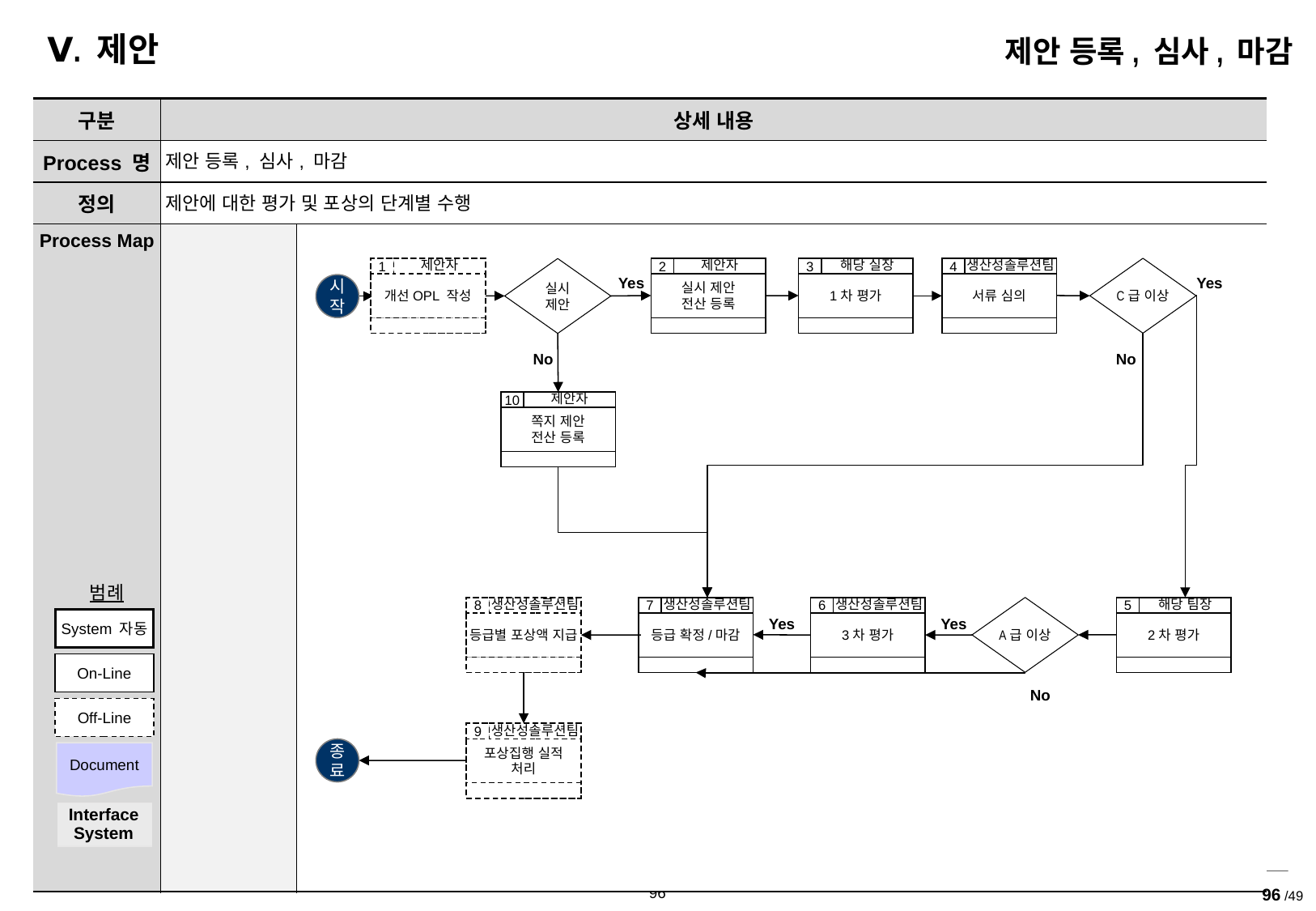

Ⅴ. 제안
제안 등록, 심사, 마감
| 구분 | 상세 내용 |  |
| --- | --- | --- |
| Process 명 | 제안 등록, 심사, 마감 |  |
| 정의 | 제안에 대한 평가 및 포상의 단계별 수행 |  |
| Process Map |  |  |
1
제안자
개선OPL 작성

2
제안자
실시 제안
전산 등록

3
해당 실장
1차 평가

4
생산성솔루션팀
서류 심의

C급 이상
실시
제안
Yes
Yes
시작
No
No
10
제안자
쪽지 제안
전산 등록

범례
8
생산성솔루션팀
등급별 포상액 지급

7
생산성솔루션팀
등급 확정/마감

6
생산성솔루션팀
3차 평가

A급 이상
5
해당 팀장
2차 평가

System 자동
Yes
Yes
On-Line
No
Off-Line
9
생산성솔루션팀
포상집행 실적
처리

종료
Document
| Interface System |
| --- |
96 /49